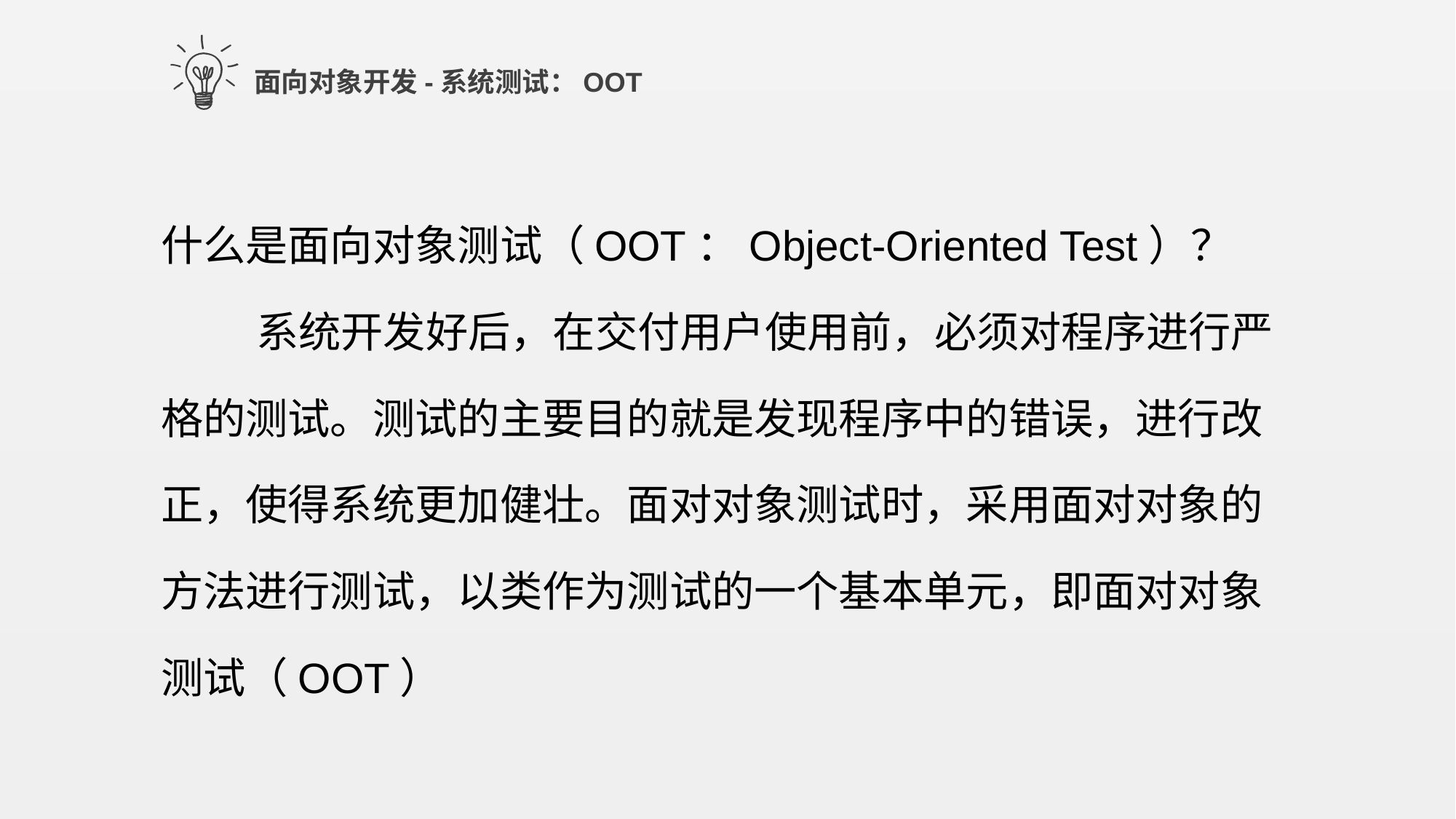

面向对象开发-系统测试：OOT
什么是面向对象测试（OOT：Object-Oriented Test）？
         系统开发好后，在交付用户使用前，必须对程序进行严格的测试。测试的主要目的就是发现程序中的错误，进行改正，使得系统更加健壮。面对对象测试时，采用面对对象的方法进行测试，以类作为测试的一个基本单元，即面对对象测试（OOT）